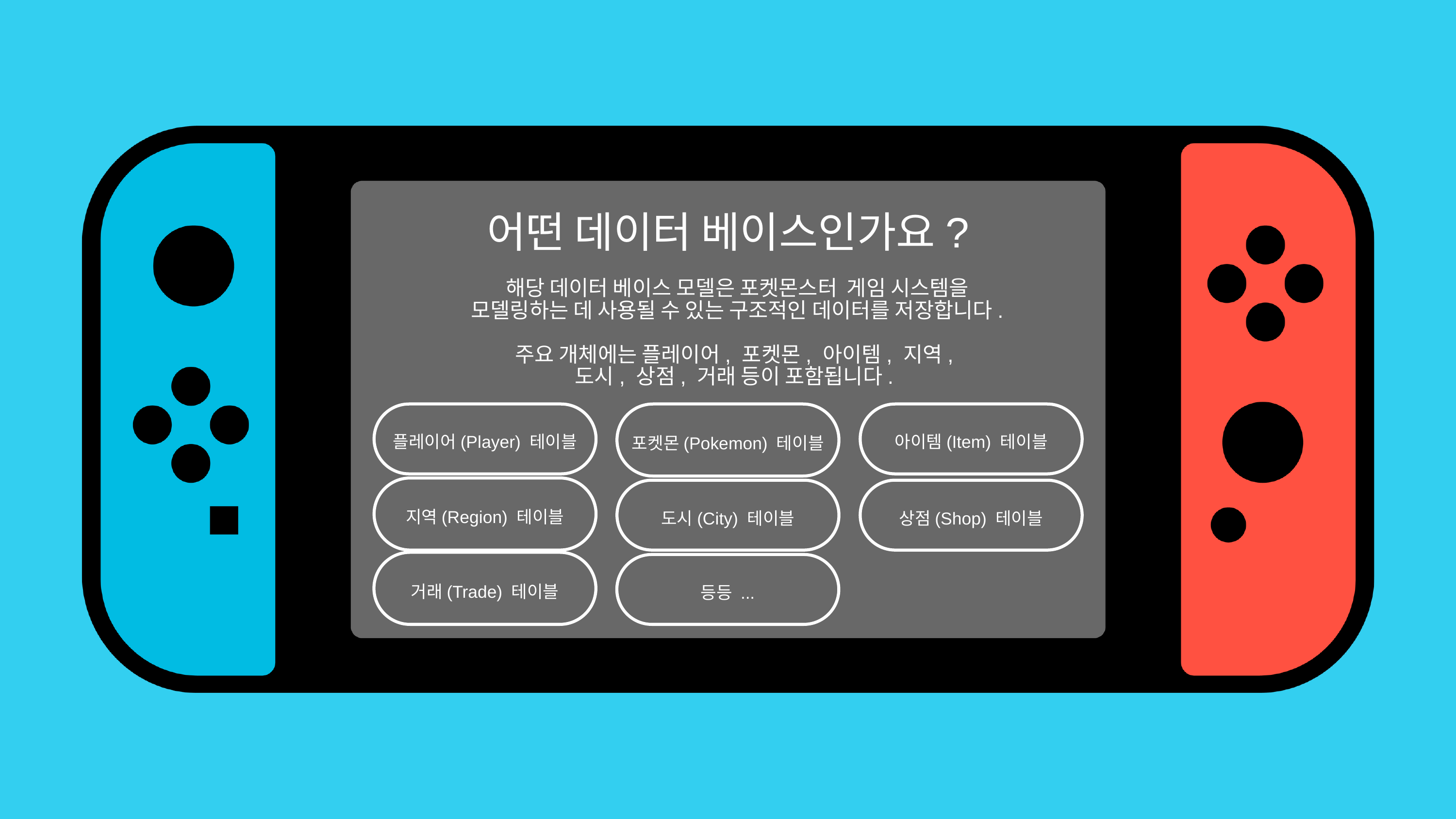

어떤 데이터 베이스인가요?
해당 데이터 베이스 모델은 포켓몬스터  게임 시스템을
모델링하는 데 사용될 수 있는 구조적인 데이터를 저장합니다.

주요 개체에는 플레이어, 포켓몬, 아이템, 지역,
도시, 상점, 거래 등이 포함됩니다.

플레이어(Player) 테이블

포켓몬(Pokemon) 테이블

아이템(Item) 테이블

지역(Region) 테이블

도시(City) 테이블

상점(Shop) 테이블

거래(Trade) 테이블

등등 ...